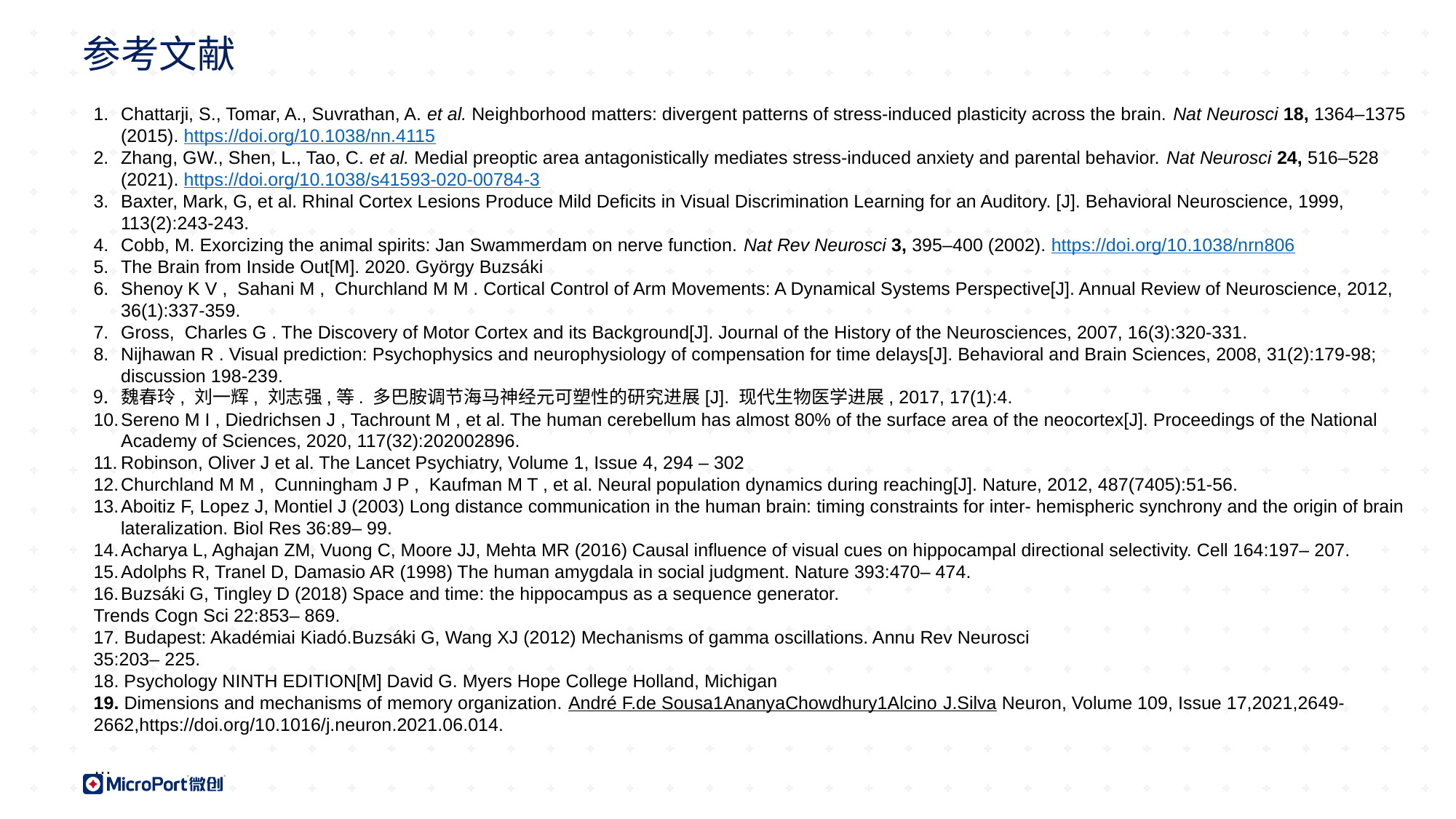

参考文献

Chattarji, S., Tomar, A., Suvrathan, A. et al. Neighborhood matters: divergent patterns of stress-induced plasticity across the brain. Nat Neurosci 18, 1364–1375 (2015). https://doi.org/10.1038/nn.4115
Zhang, GW., Shen, L., Tao, C. et al. Medial preoptic area antagonistically mediates stress-induced anxiety and parental behavior. Nat Neurosci 24, 516–528 (2021). https://doi.org/10.1038/s41593-020-00784-3
Baxter, Mark, G, et al. Rhinal Cortex Lesions Produce Mild Deficits in Visual Discrimination Learning for an Auditory. [J]. Behavioral Neuroscience, 1999, 113(2):243-243.
Cobb, M. Exorcizing the animal spirits: Jan Swammerdam on nerve function. Nat Rev Neurosci 3, 395–400 (2002). https://doi.org/10.1038/nrn806
The Brain from Inside Out[M]. 2020. György Buzsáki
Shenoy K V ,  Sahani M ,  Churchland M M . Cortical Control of Arm Movements: A Dynamical Systems Perspective[J]. Annual Review of Neuroscience, 2012, 36(1):337-359.
Gross,  Charles G . The Discovery of Motor Cortex and its Background[J]. Journal of the History of the Neurosciences, 2007, 16(3):320-331.
Nijhawan R . Visual prediction: Psychophysics and neurophysiology of compensation for time delays[J]. Behavioral and Brain Sciences, 2008, 31(2):179-98; discussion 198-239.
魏春玲, 刘一辉, 刘志强,等. 多巴胺调节海马神经元可塑性的研究进展[J]. 现代生物医学进展, 2017, 17(1):4.
Sereno M I , Diedrichsen J , Tachrount M , et al. The human cerebellum has almost 80% of the surface area of the neocortex[J]. Proceedings of the National Academy of Sciences, 2020, 117(32):202002896.
Robinson, Oliver J et al. The Lancet Psychiatry, Volume 1, Issue 4, 294 – 302
Churchland M M ,  Cunningham J P ,  Kaufman M T , et al. Neural population dynamics during reaching[J]. Nature, 2012, 487(7405):51-56.
Aboitiz F, Lopez J, Montiel J (2003) Long distance communication in the human brain: timing constraints for inter- hemispheric synchrony and the origin of brain lateralization. Biol Res 36:89– 99.
Acharya L, Aghajan ZM, Vuong C, Moore JJ, Mehta MR (2016) Causal influence of visual cues on hippocampal directional selectivity. Cell 164:197– 207.
Adolphs R, Tranel D, Damasio AR (1998) The human amygdala in social judgment. Nature 393:470– 474.
Buzsáki G, Tingley D (2018) Space and time: the hippocampus as a sequence generator.
Trends Cogn Sci 22:853– 869.
17. Budapest: Akadémiai Kiadó.Buzsáki G, Wang XJ (2012) Mechanisms of gamma oscillations. Annu Rev Neurosci
35:203– 225.
18. Psychology NINTH EDITION[M] David G. Myers Hope College Holland, Michigan
19. Dimensions and mechanisms of memory organization. André F.de Sousa1AnanyaChowdhury1Alcino J.Silva Neuron, Volume 109, Issue 17,2021,2649-2662,https://doi.org/10.1016/j.neuron.2021.06.014.

…